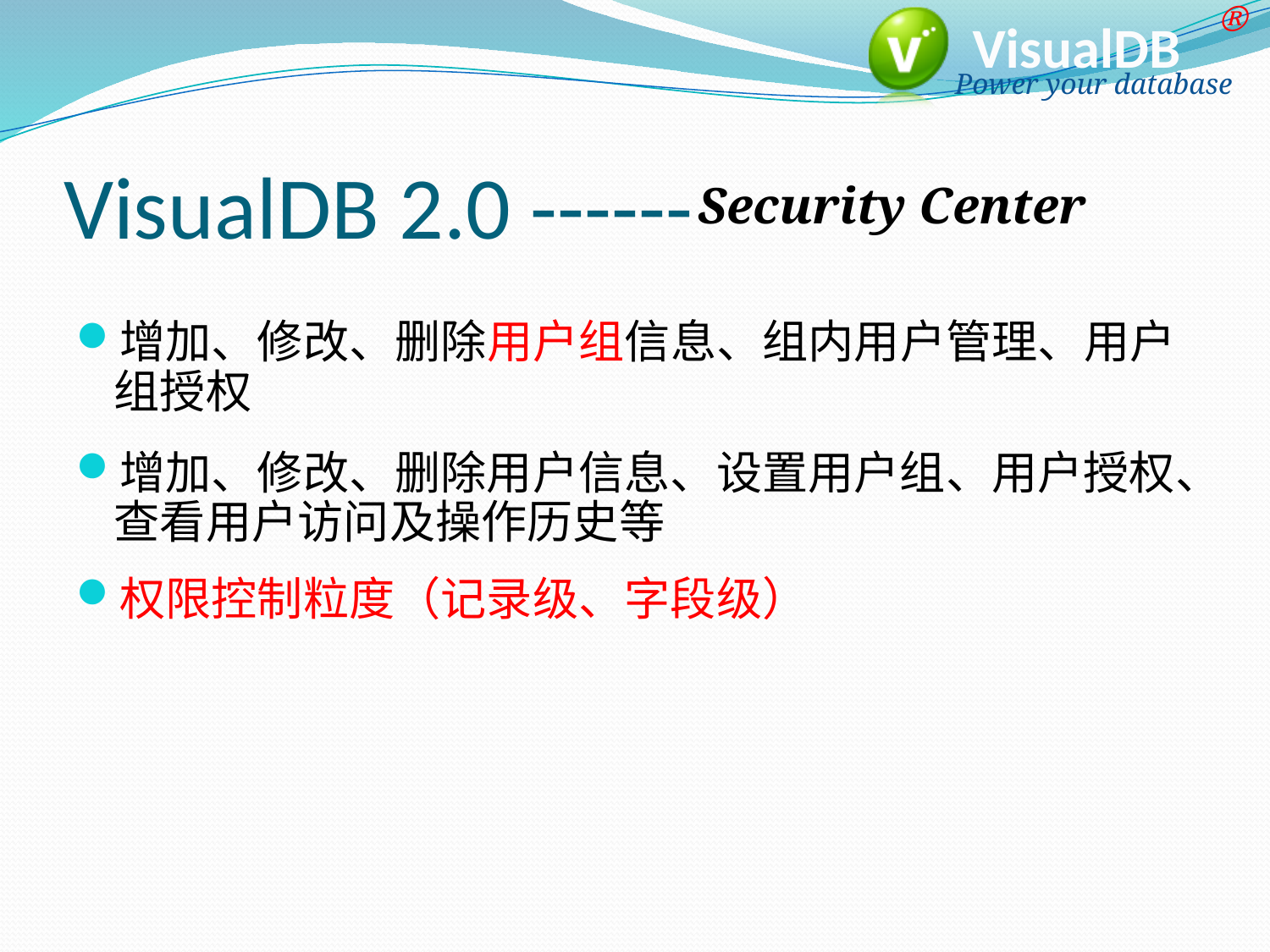

# VisualDB 2.0 ------
 Security Center
增加、修改、删除用户组信息、组内用户管理、用户组授权

增加、修改、删除用户信息、设置用户组、用户授权、查看用户访问及操作历史等

权限控制粒度（记录级、字段级）